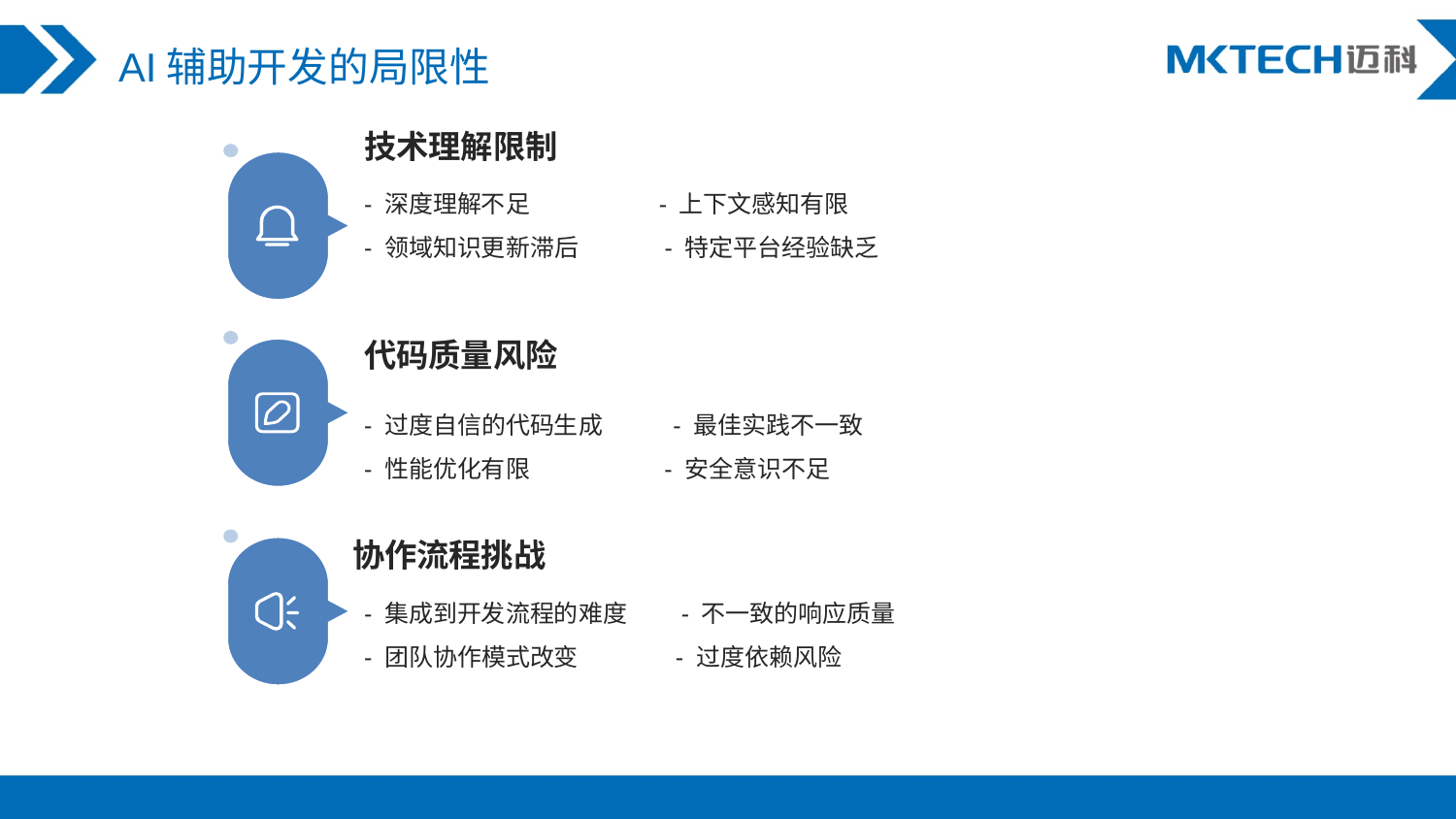

AI辅助开发的局限性
技术理解限制

- 深度理解不足                       - 上下文感知有限
- 领域知识更新滞后               - 特定平台经验缺乏

代码质量风险

- 过度自信的代码生成            - 最佳实践不一致
- 性能优化有限                        - 安全意识不足

协作流程挑战

- 集成到开发流程的难度         - 不一致的响应质量
- 团队协作模式改变                 - 过度依赖风险